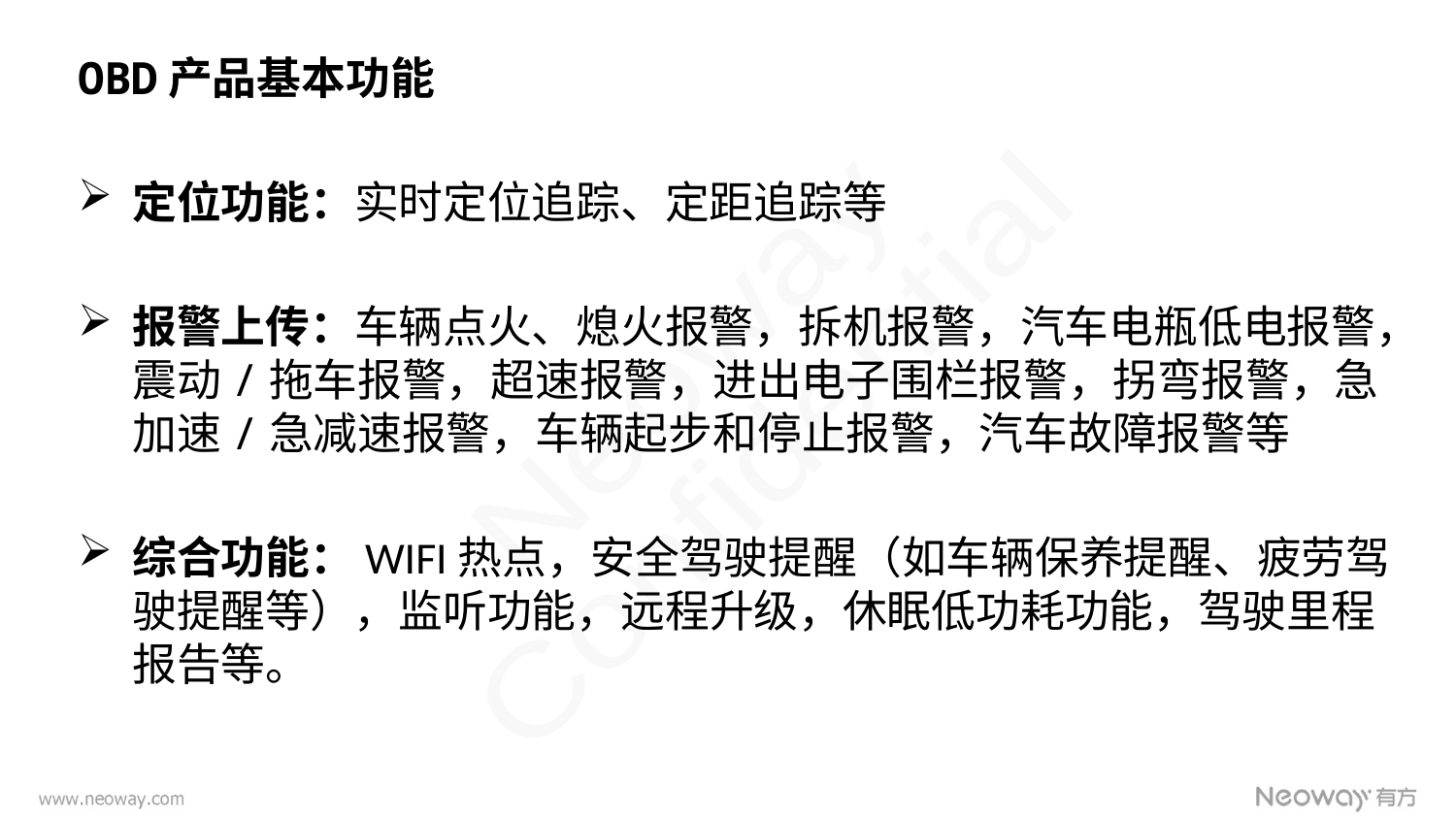

OBD产品基本功能

定位功能：实时定位追踪、定距追踪等

报警上传：车辆点火、熄火报警，拆机报警，汽车电瓶低电报警，震动/拖车报警，超速报警，进出电子围栏报警，拐弯报警，急加速/急减速报警，车辆起步和停止报警，汽车故障报警等

综合功能：WIFI热点，安全驾驶提醒（如车辆保养提醒、疲劳驾驶提醒等），监听功能，远程升级，休眠低功耗功能，驾驶里程报告等。